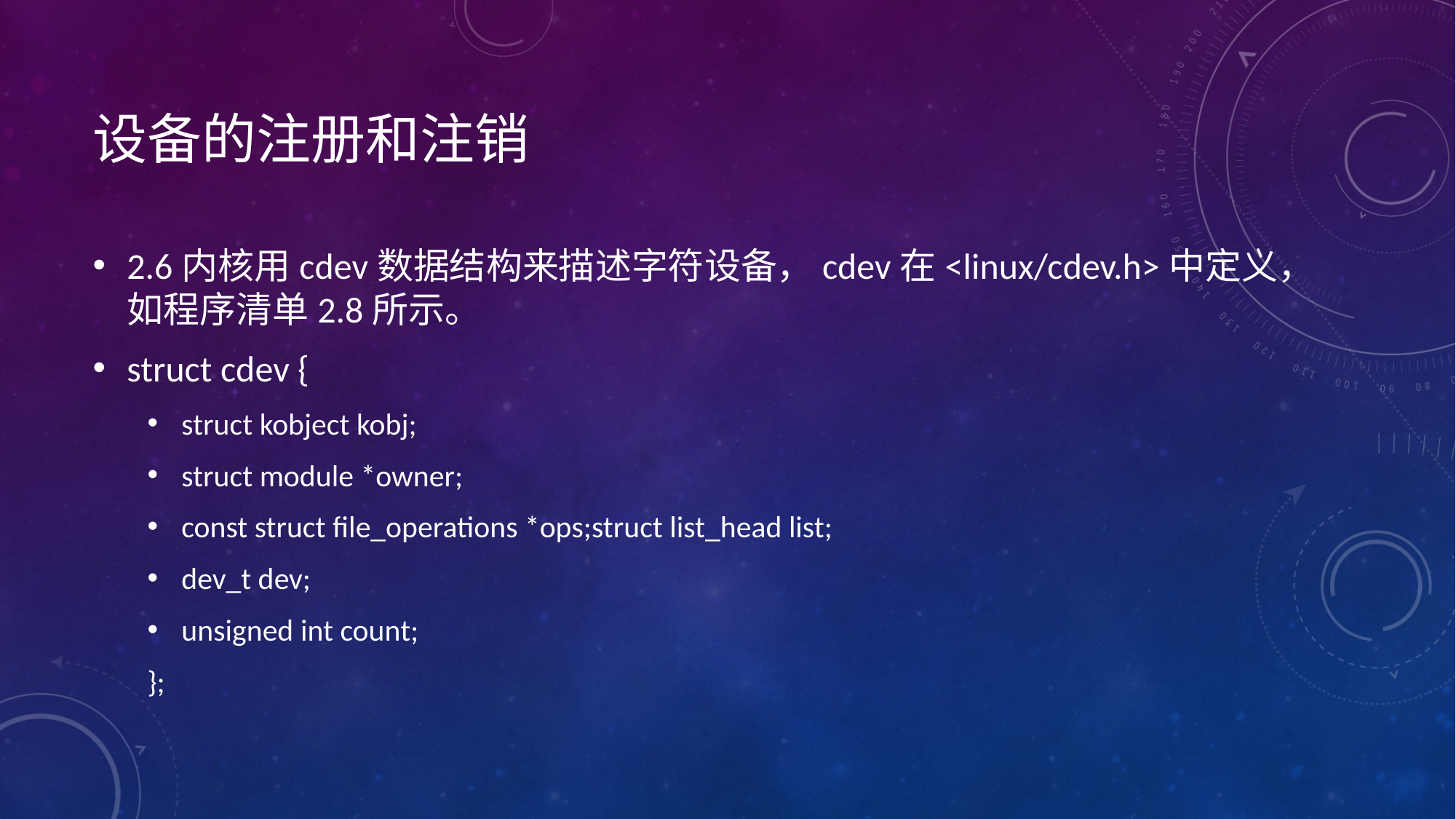

# 设备的注册和注销
2.6内核用cdev数据结构来描述字符设备，cdev在<linux/cdev.h>中定义，如程序清单2.8所示。
struct cdev {
struct kobject kobj;
struct module *owner;
const struct file_operations *ops;struct list_head list;
dev_t dev;
unsigned int count;
};